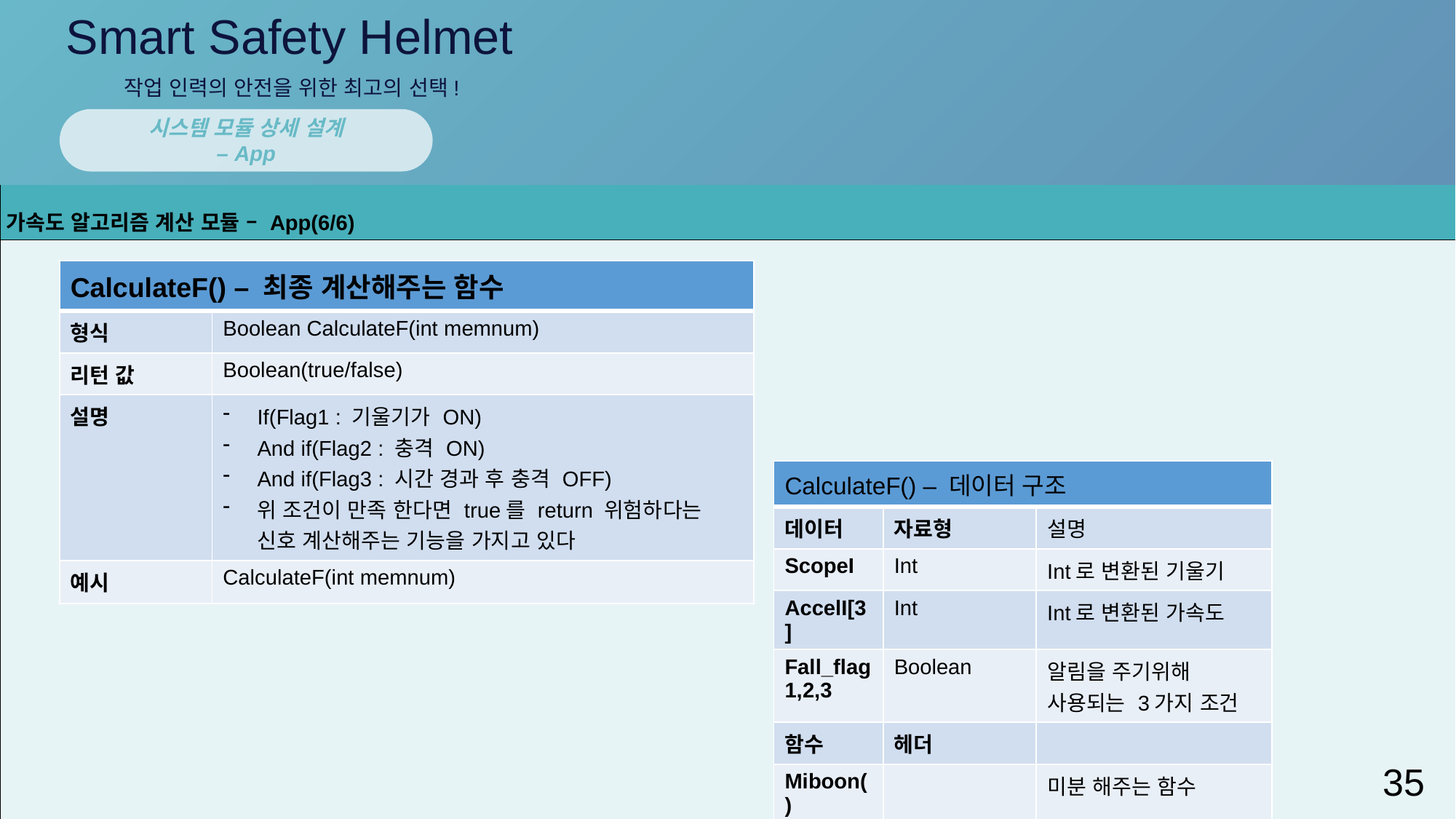

Smart Safety Helmet
작업 인력의 안전을 위한 최고의 선택!
시스템 모듈 상세 설계
– App
| 가속도 알고리즘 계산 모듈 – App(6/6) |
| --- |
|  |
| CalculateF() – 최종 계산해주는 함수 |  |
| --- | --- |
| 형식 | Boolean CalculateF(int memnum) |
| 리턴 값 | Boolean(true/false) |
| 설명 | If(Flag1 : 기울기가 ON) And if(Flag2 : 충격 ON) And if(Flag3 : 시간 경과 후 충격 OFF) 위 조건이 만족 한다면 true를 return 위험하다는 신호 계산해주는 기능을 가지고 있다 |
| 예시 | CalculateF(int memnum) |
| CalculateF() – 데이터 구조 |  |  |
| --- | --- | --- |
| 데이터 | 자료형 | 설명 |
| ScopeI | Int | Int로 변환된 기울기 |
| AccelI[3] | Int | Int로 변환된 가속도 |
| Fall\_flag1,2,3 | Boolean | 알림을 주기위해 사용되는 3가지 조건 |
| 함수 | 헤더 |  |
| Miboon() |  | 미분 해주는 함수 |
| Sqrl() | Math.h | 제곱 해주는 함수 |

35